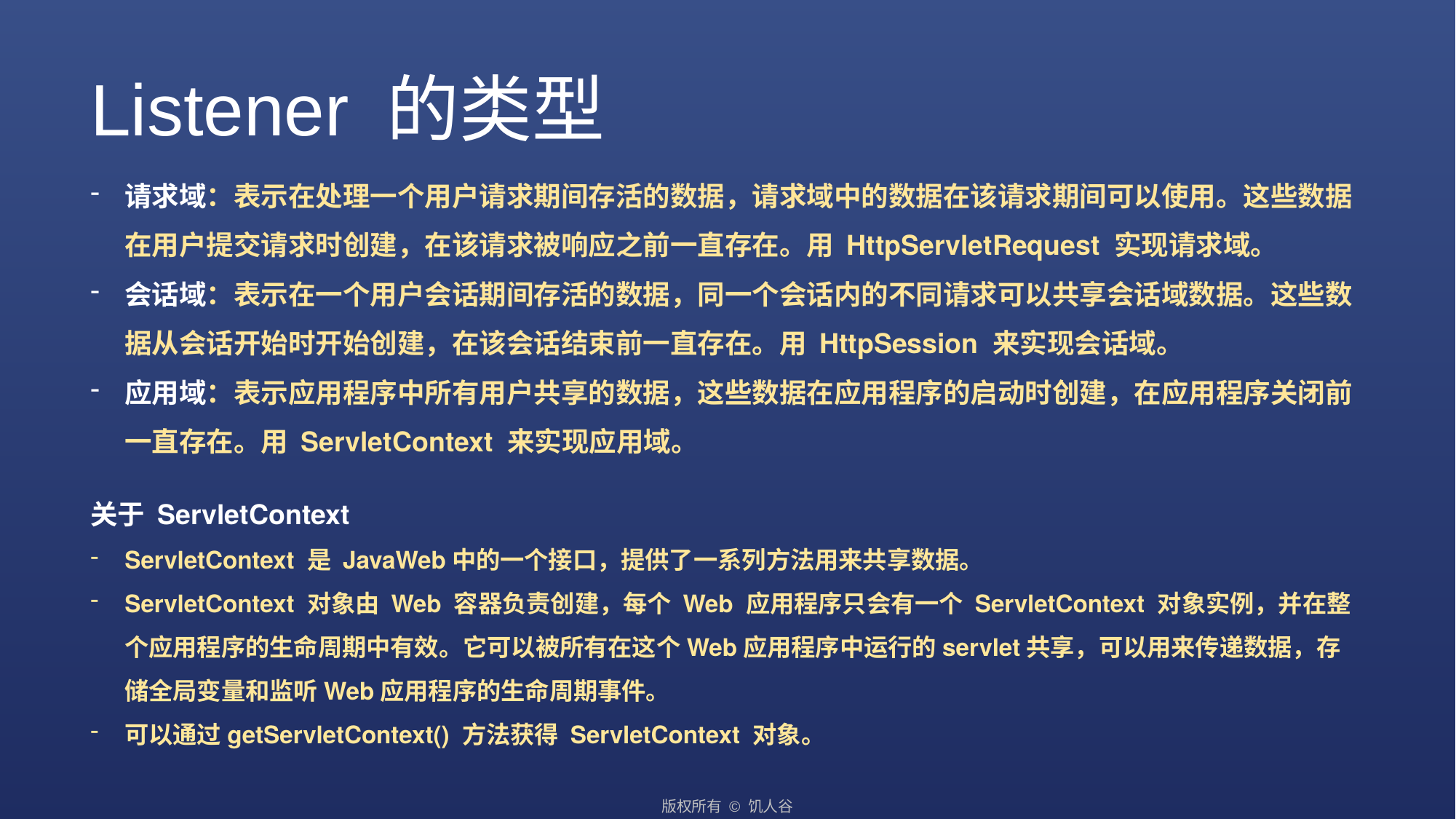

Listener 的类型
请求域：表示在处理一个用户请求期间存活的数据，请求域中的数据在该请求期间可以使用。这些数据在用户提交请求时创建，在该请求被响应之前一直存在。用 HttpServletRequest 实现请求域。
会话域：表示在一个用户会话期间存活的数据，同一个会话内的不同请求可以共享会话域数据。这些数据从会话开始时开始创建，在该会话结束前一直存在。用 HttpSession 来实现会话域。
应用域：表示应用程序中所有用户共享的数据，这些数据在应用程序的启动时创建，在应用程序关闭前一直存在。用 ServletContext 来实现应用域。
关于 ServletContext
ServletContext 是 JavaWeb中的一个接口，提供了一系列方法用来共享数据。
ServletContext 对象由 Web 容器负责创建，每个 Web 应用程序只会有一个 ServletContext 对象实例，并在整个应用程序的生命周期中有效。它可以被所有在这个Web应用程序中运行的servlet共享，可以用来传递数据，存储全局变量和监听Web应用程序的生命周期事件。
可以通过getServletContext() 方法获得 ServletContext 对象。